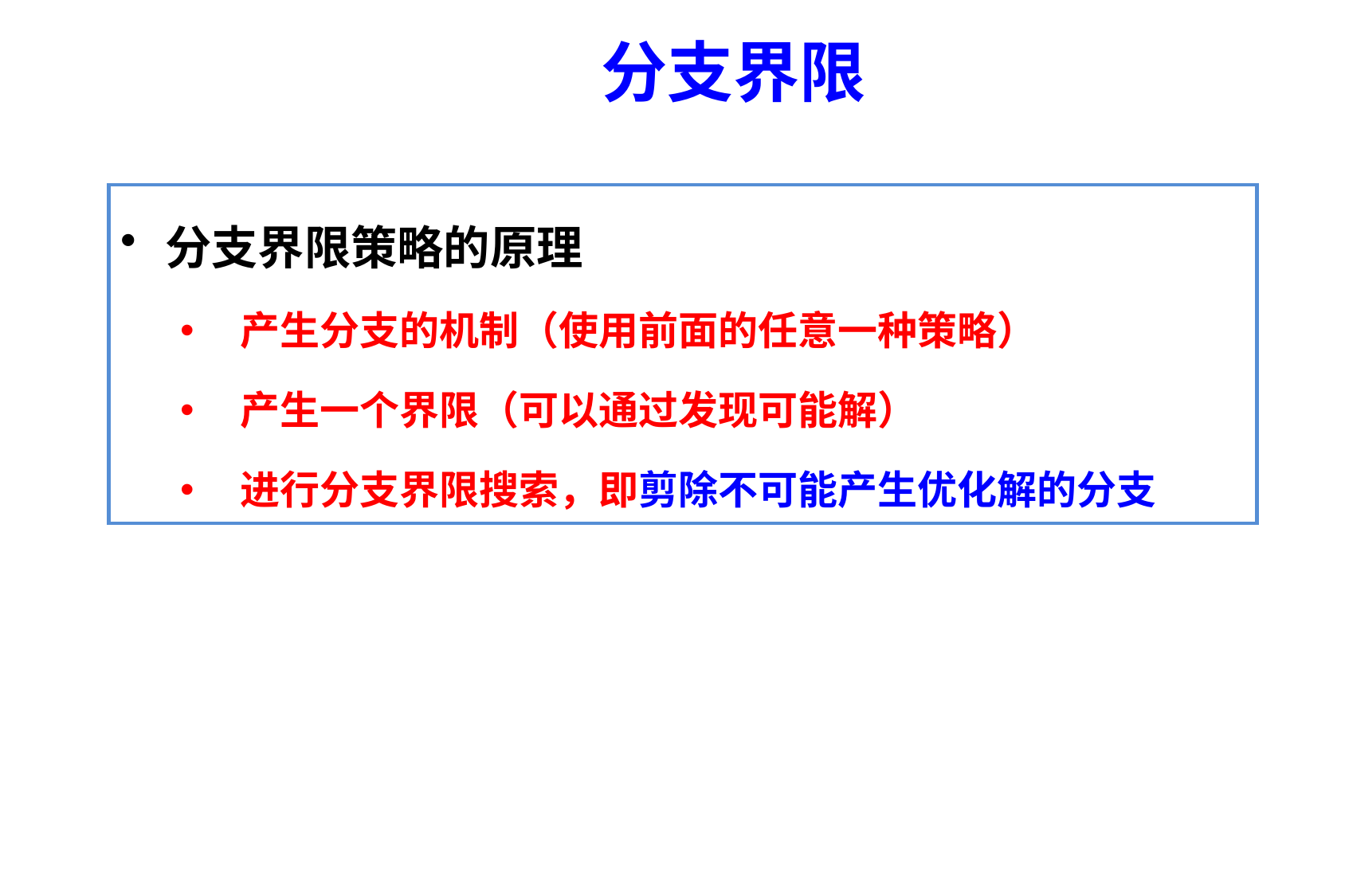

分支界限
分支界限策略的原理
产生分支的机制（使用前面的任意一种策略）
产生一个界限（可以通过发现可能解）
进行分支界限搜索，即剪除不可能产生优化解的分支